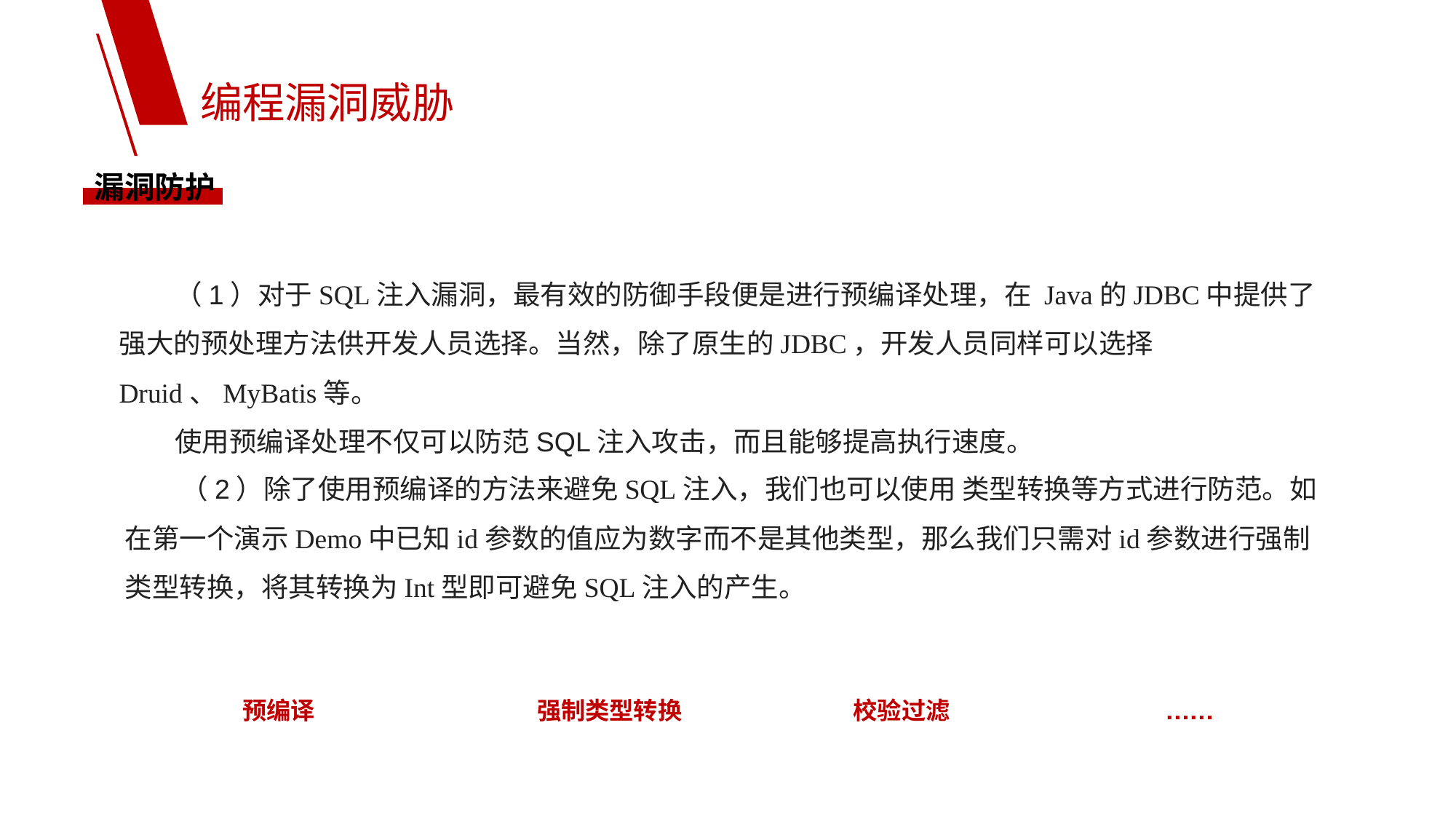

编程漏洞威胁
漏洞防护

        （1）对于SQL注入漏洞，最有效的防御手段便是进行预编译处理，在 Java的JDBC中提供了强大的预处理方法供开发人员选择。当然，除了原生的JDBC，开发人员同样可以选择Druid、MyBatis等。
        使用预编译处理不仅可以防范SQL注入攻击，而且能够提高执行速度。
        （2）除了使用预编译的方法来避免SQL注入，我们也可以使用 类型转换等方式进行防范。如在第一个演示Demo中已知id参数的值应为数字而不是其他类型，那么我们只需对id参数进行强制类型转换，将其转换为Int型即可避免SQL注入的产生。
预编译
强制类型转换
校验过滤
……